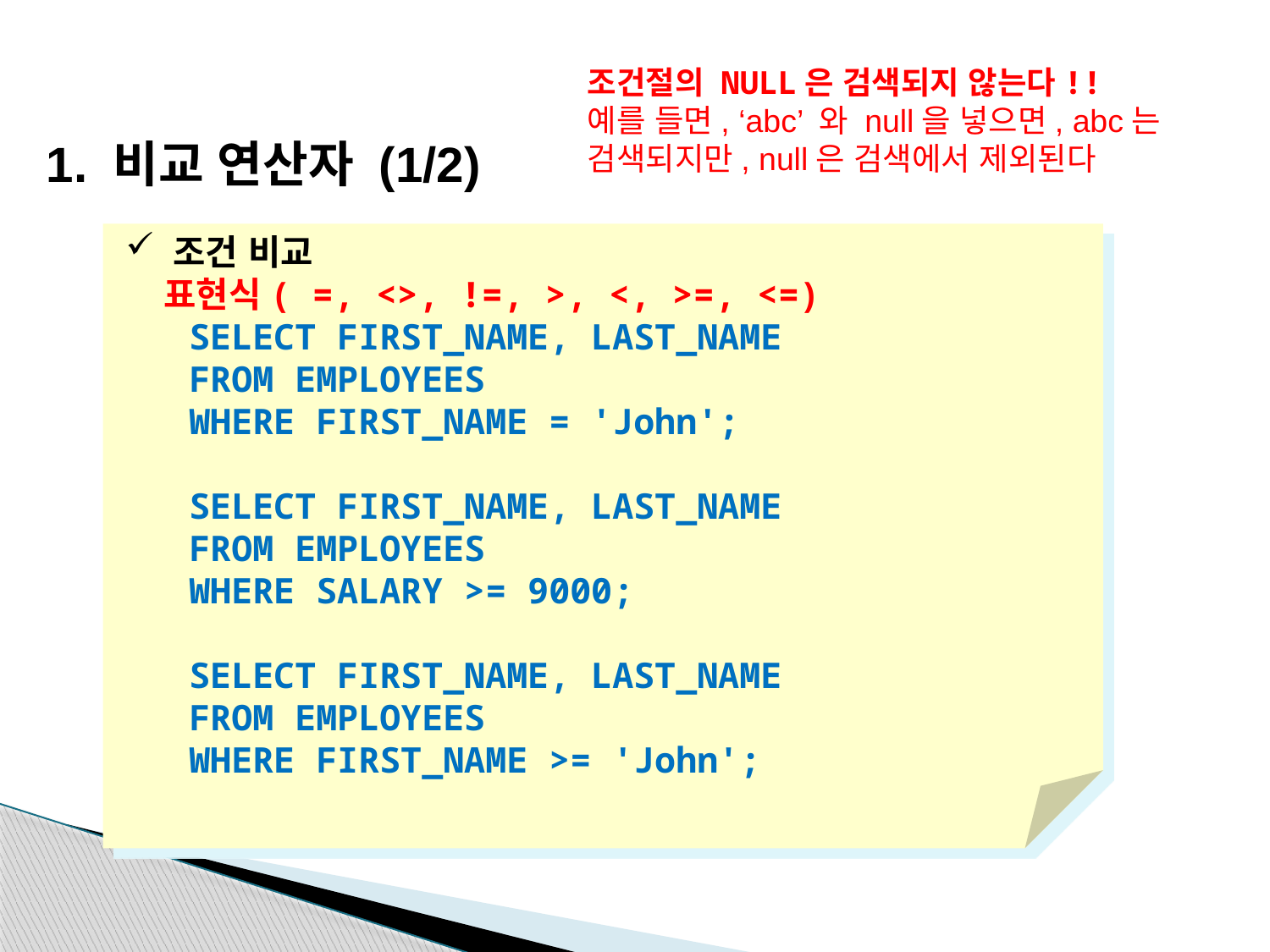

조건절의 NULL은 검색되지 않는다!!
예를 들면, ‘abc’ 와 null을 넣으면, abc는 검색되지만, null은 검색에서 제외된다
1. 비교 연산자 (1/2)
조건 비교
   표현식( =, <>, !=, >, <, >=, <=)
   SELECT FIRST_NAME, LAST_NAME
   FROM EMPLOYEES
   WHERE FIRST_NAME = 'John';

   SELECT FIRST_NAME, LAST_NAME
   FROM EMPLOYEES
   WHERE SALARY >= 9000;

   SELECT FIRST_NAME, LAST_NAME
   FROM EMPLOYEES
   WHERE FIRST_NAME >= 'John';